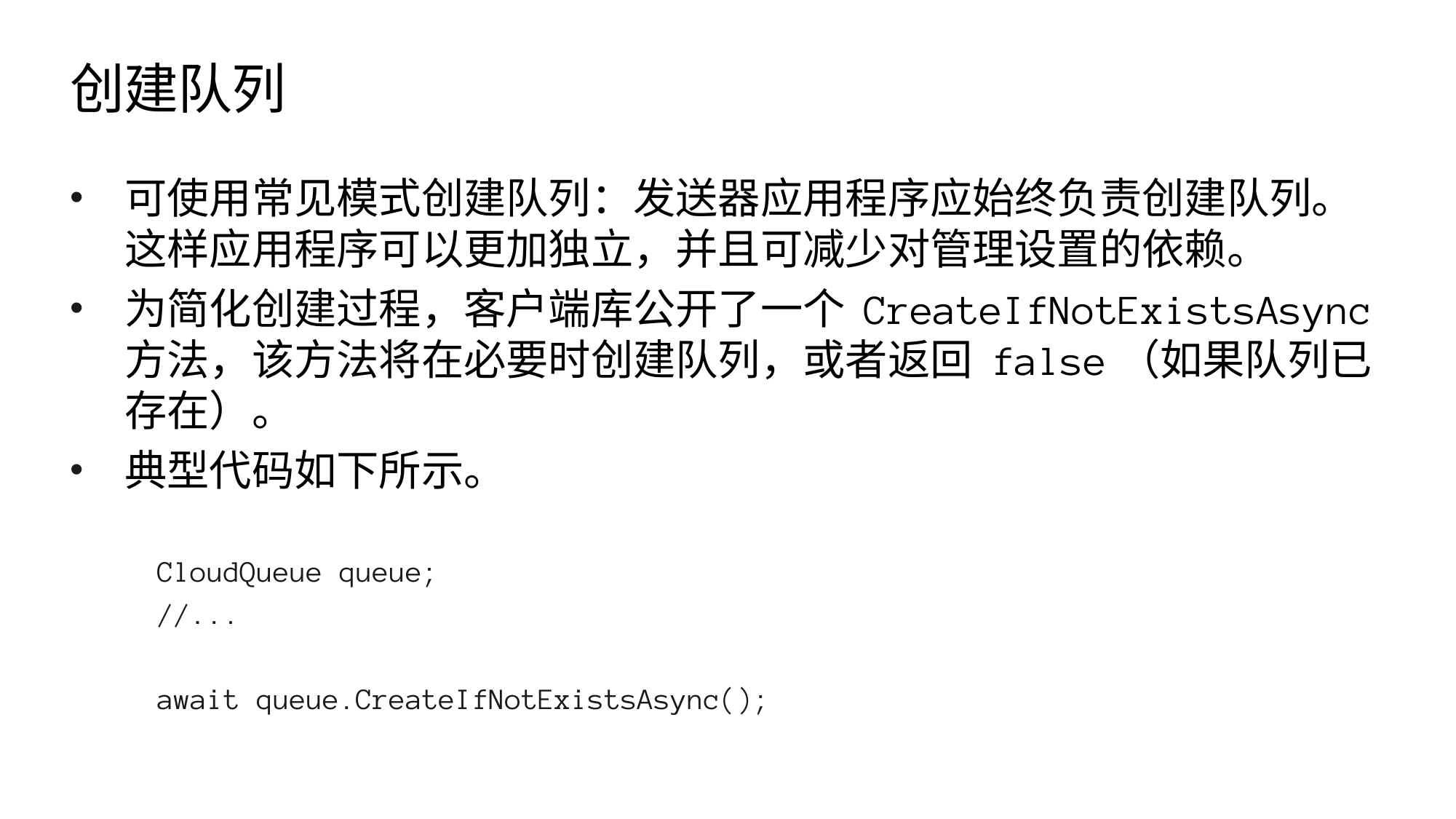

# 创建队列
可使用常见模式创建队列：发送器应用程序应始终负责创建队列。 这样应用程序可以更加独立，并且可减少对管理设置的依赖。
为简化创建过程，客户端库公开了一个 CreateIfNotExistsAsync 方法，该方法将在必要时创建队列，或者返回 false（如果队列已存在）。
典型代码如下所示。
CloudQueue queue;
//...

await queue.CreateIfNotExistsAsync();